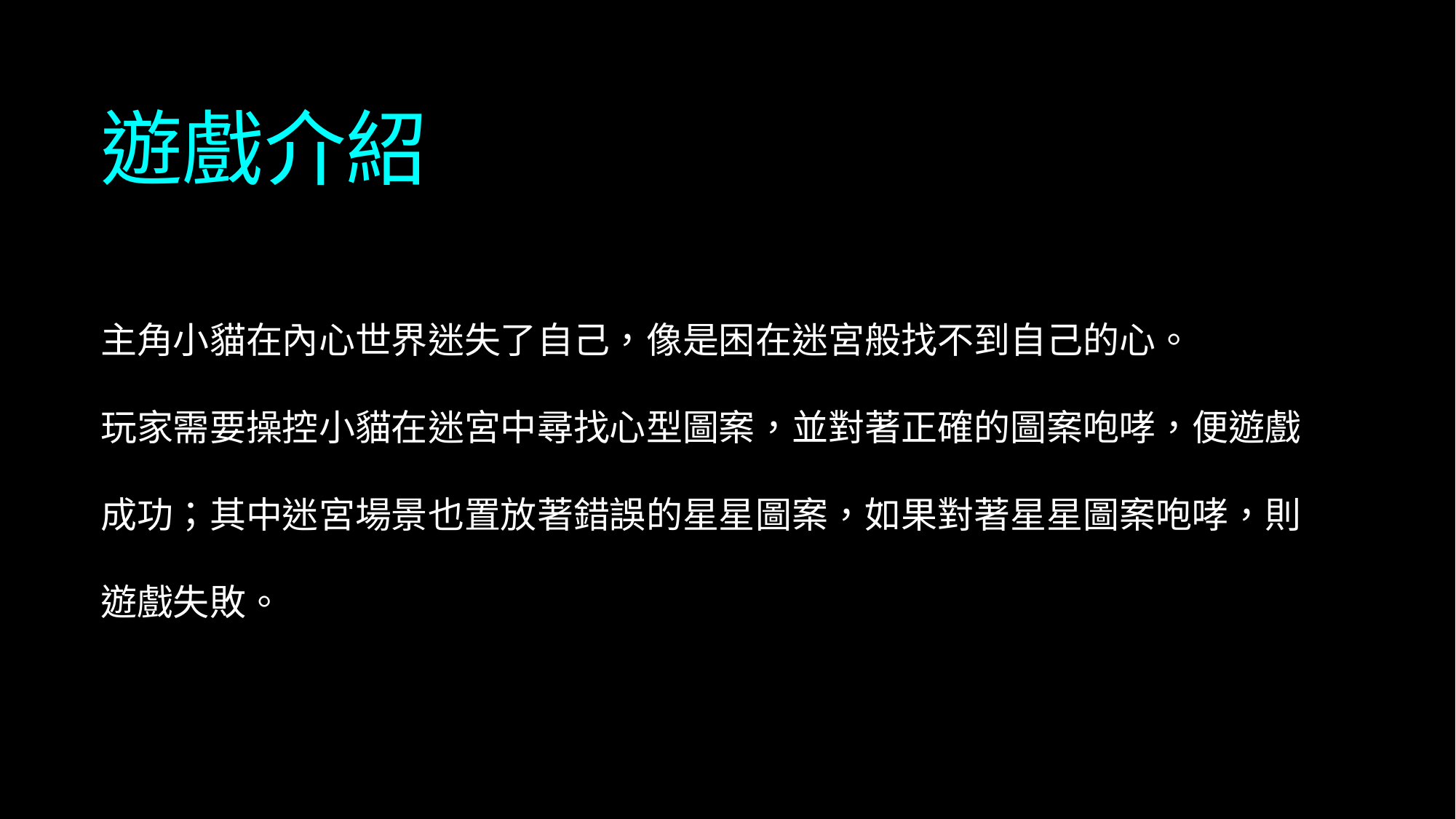

遊戲介紹
主角小貓在內心世界迷失了自己，像是困在迷宮般找不到自己的心。
玩家需要操控小貓在迷宮中尋找心型圖案，並對著正確的圖案咆哮，便遊戲成功；其中迷宮場景也置放著錯誤的星星圖案，如果對著星星圖案咆哮，則遊戲失敗。